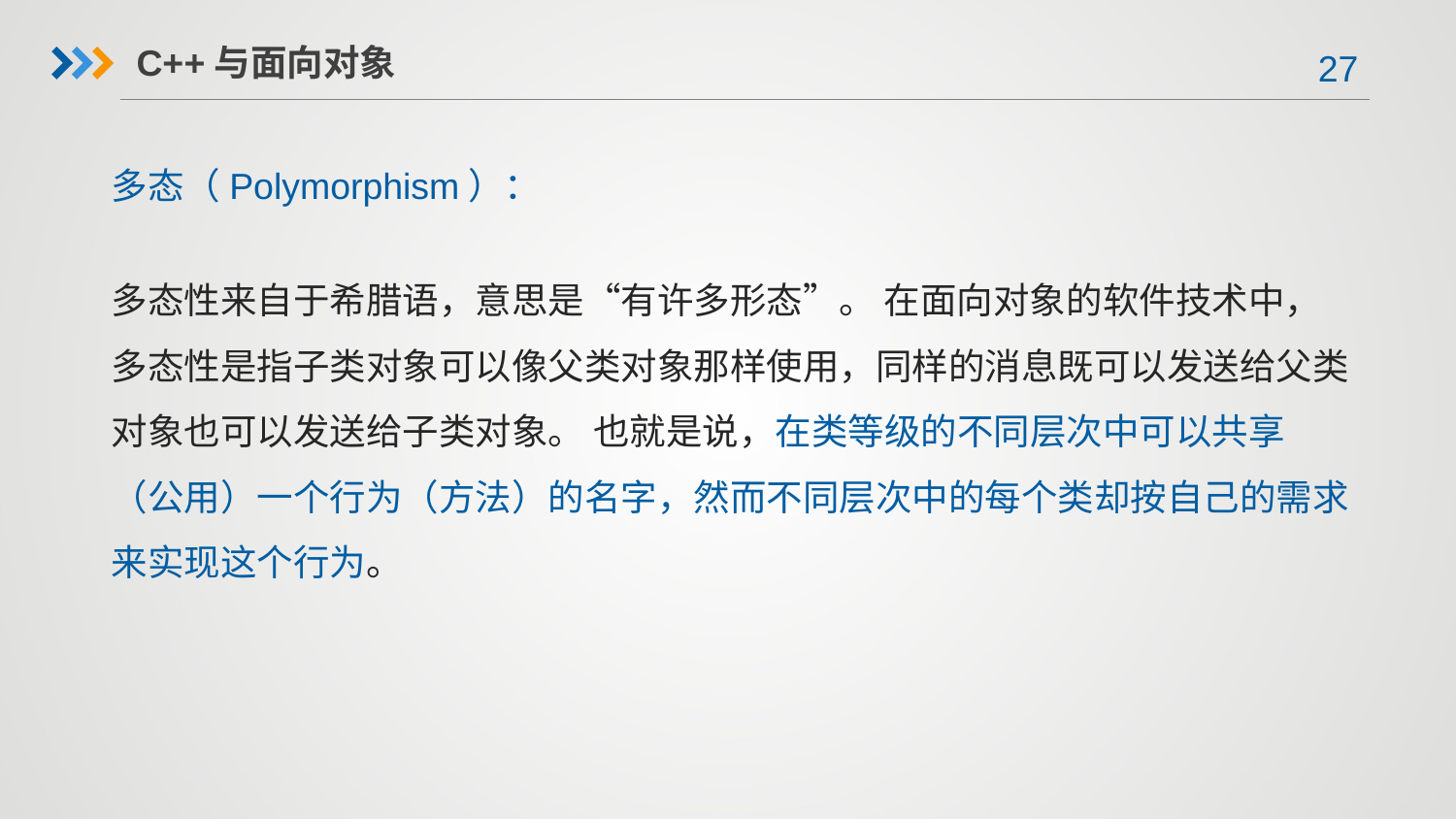

C++与面向对象
多态（Polymorphism）：
多态性来自于希腊语，意思是“有许多形态”。 在面向对象的软件技术中，多态性是指子类对象可以像父类对象那样使用，同样的消息既可以发送给父类对象也可以发送给子类对象。 也就是说，在类等级的不同层次中可以共享（公用）一个行为（方法）的名字，然而不同层次中的每个类却按自己的需求来实现这个行为。